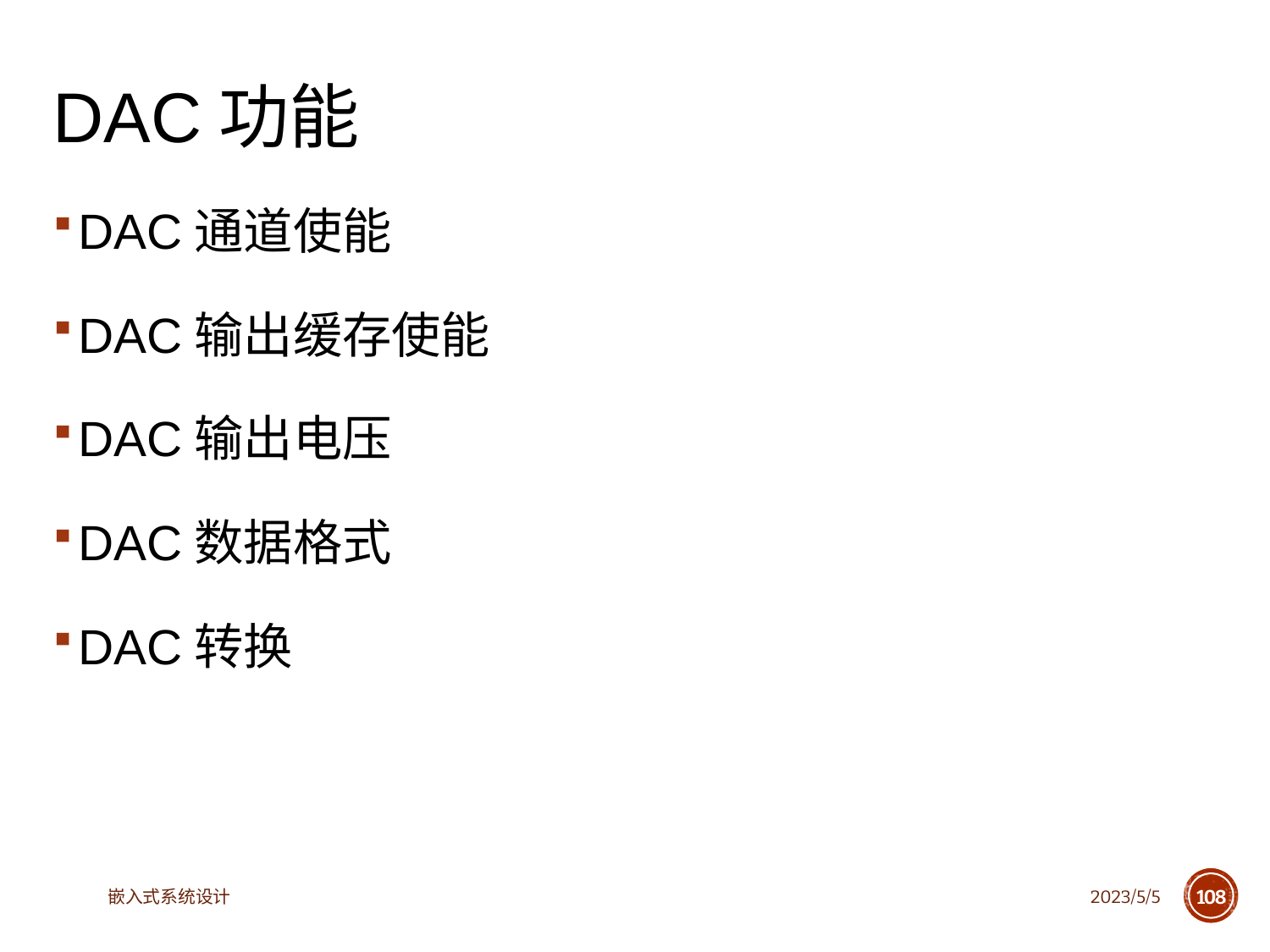

# DAC功能
DAC通道使能
DAC输出缓存使能
DAC输出电压
DAC数据格式
DAC转换
嵌入式系统设计
2023/5/5
108